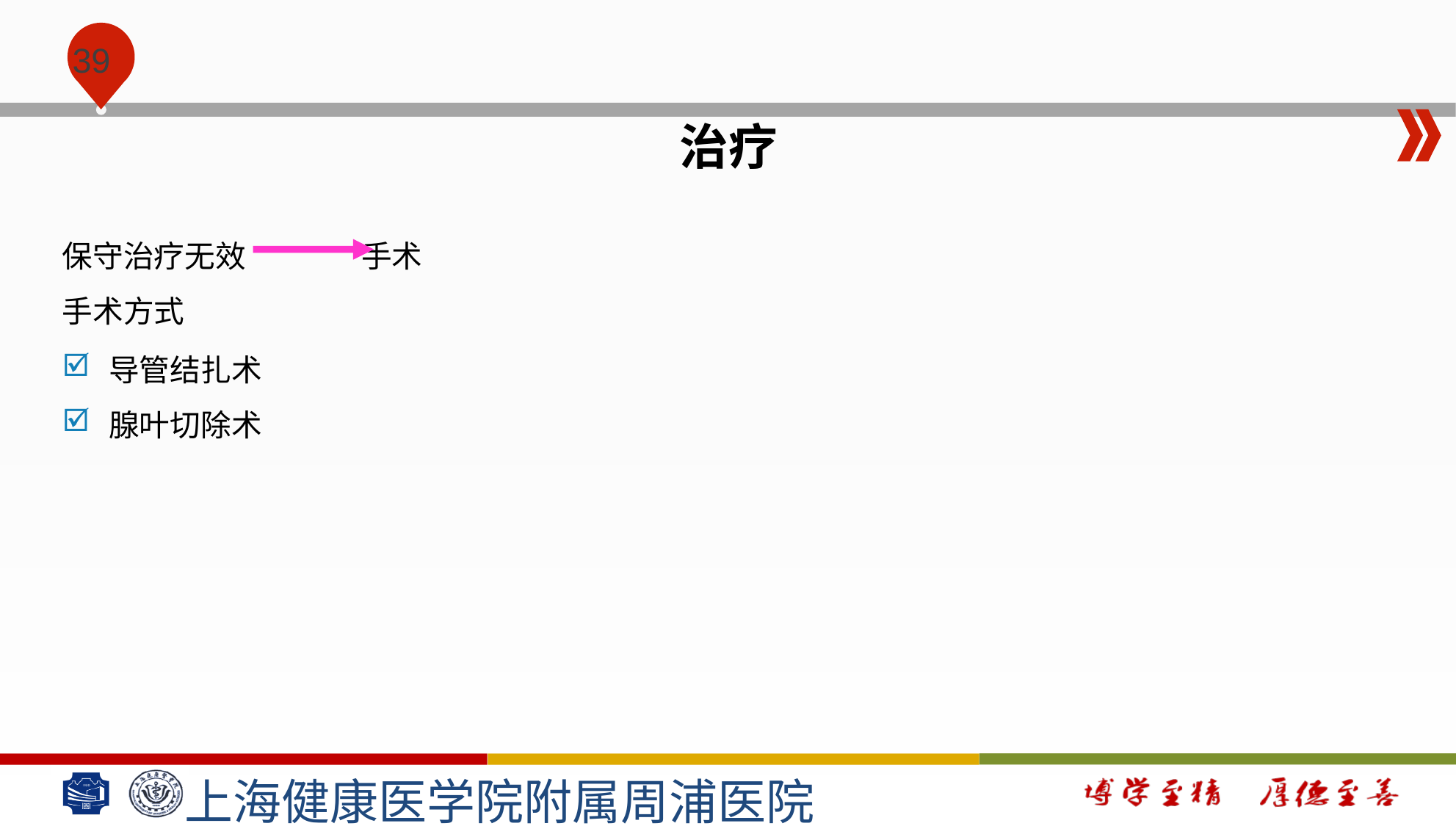

#

治疗
保守治疗无效                 手术
手术方式

导管结扎术
腺叶切除术